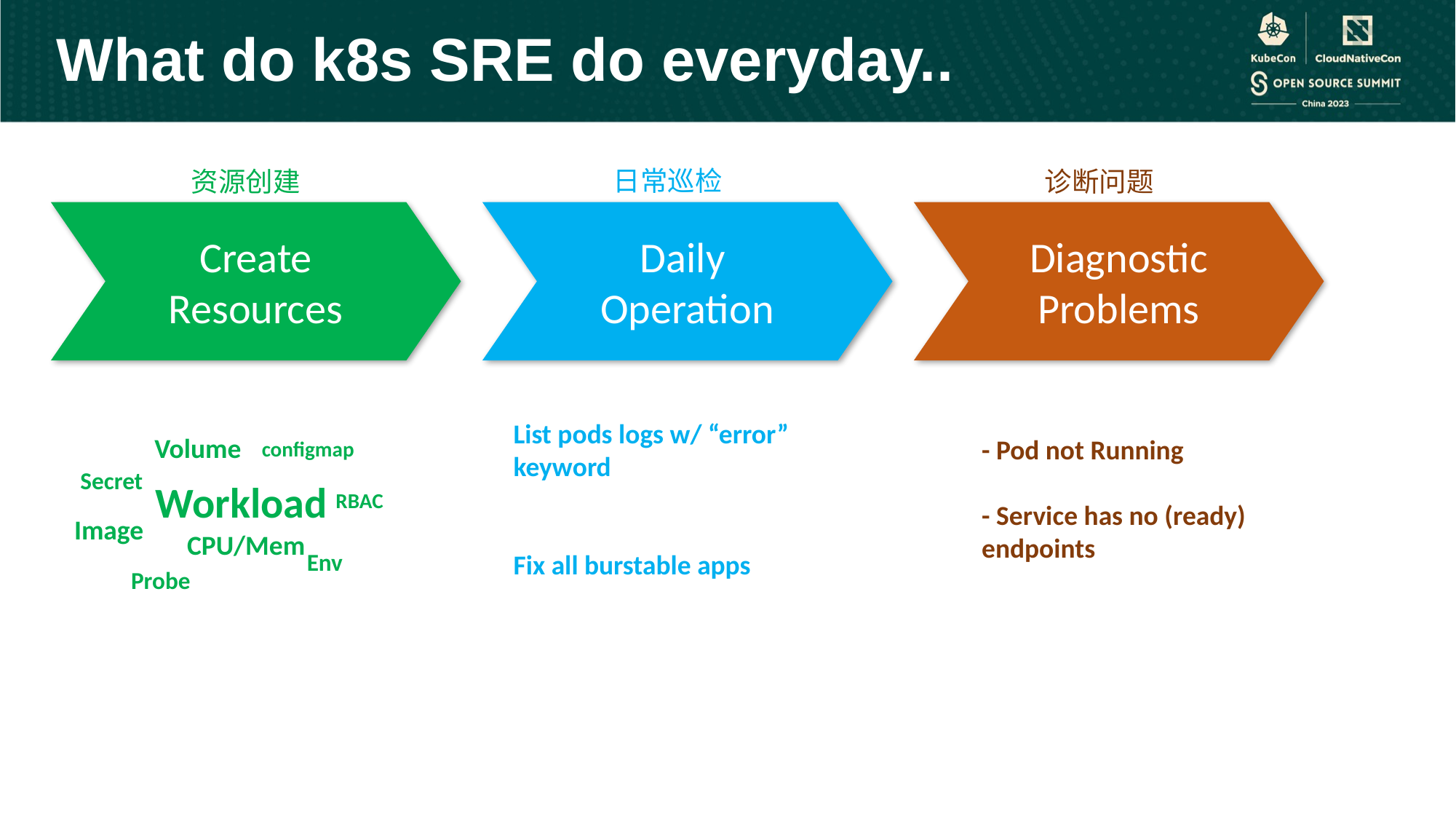

What do k8s SRE do everyday..
日常巡检
资源创建
诊断问题
Create Resources
Daily
Operation
Diagnostic Problems
List pods logs w/ “error” keyword

Fix all burstable apps

Volume
- Pod not Running

- Service has no (ready) endpoints
configmap
Secret
Workload
RBAC
Image
CPU/Mem
Env
Probe